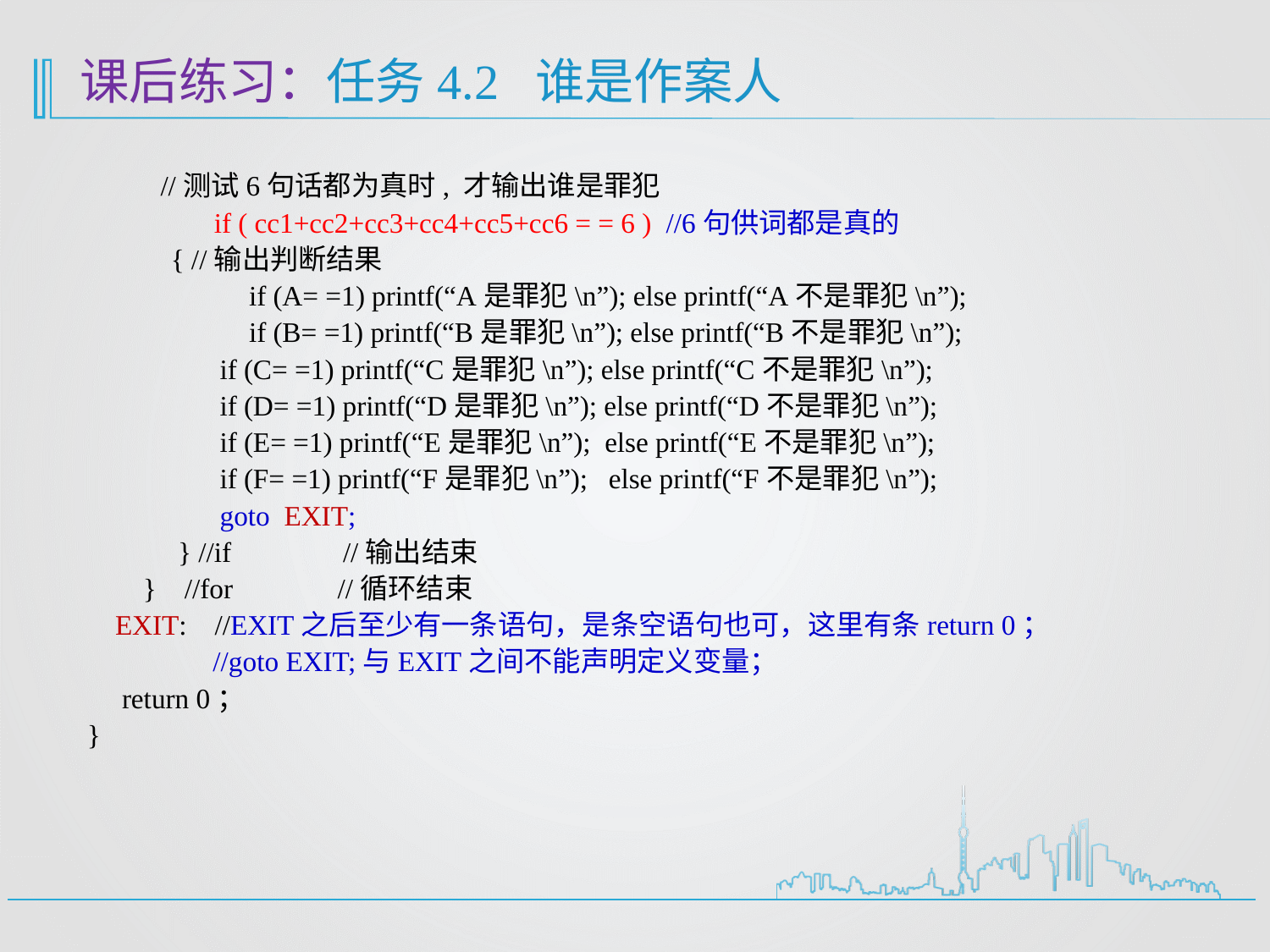

# 课后练习：任务4.2  谁是作案人
          //测试6句话都为真时, 才输出谁是罪犯
	 if ( cc1+cc2+cc3+cc4+cc5+cc6 = = 6 )  //6句供词都是真的
             { //输出判断结果
     	      if (A= =1) printf(“A是罪犯\n”); else printf(“A不是罪犯\n”);
     	      if (B= =1) printf(“B是罪犯\n”); else printf(“B不是罪犯\n”);
                    if (C= =1) printf(“C是罪犯\n”); else printf(“C不是罪犯\n”);
                    if (D= =1) printf(“D是罪犯\n”); else printf(“D不是罪犯\n”);
                    if (E= =1) printf(“E是罪犯\n”);  else printf(“E不是罪犯\n”);
                    if (F= =1) printf(“F是罪犯\n”);   else printf(“F不是罪犯\n”);
                    goto  EXIT;
              } //if                //输出结束
         }    //for               //循环结束
     EXIT:    //EXIT之后至少有一条语句，是条空语句也可，这里有条return 0；
                   //goto EXIT;与EXIT之间不能声明定义变量；
      return 0；
 }